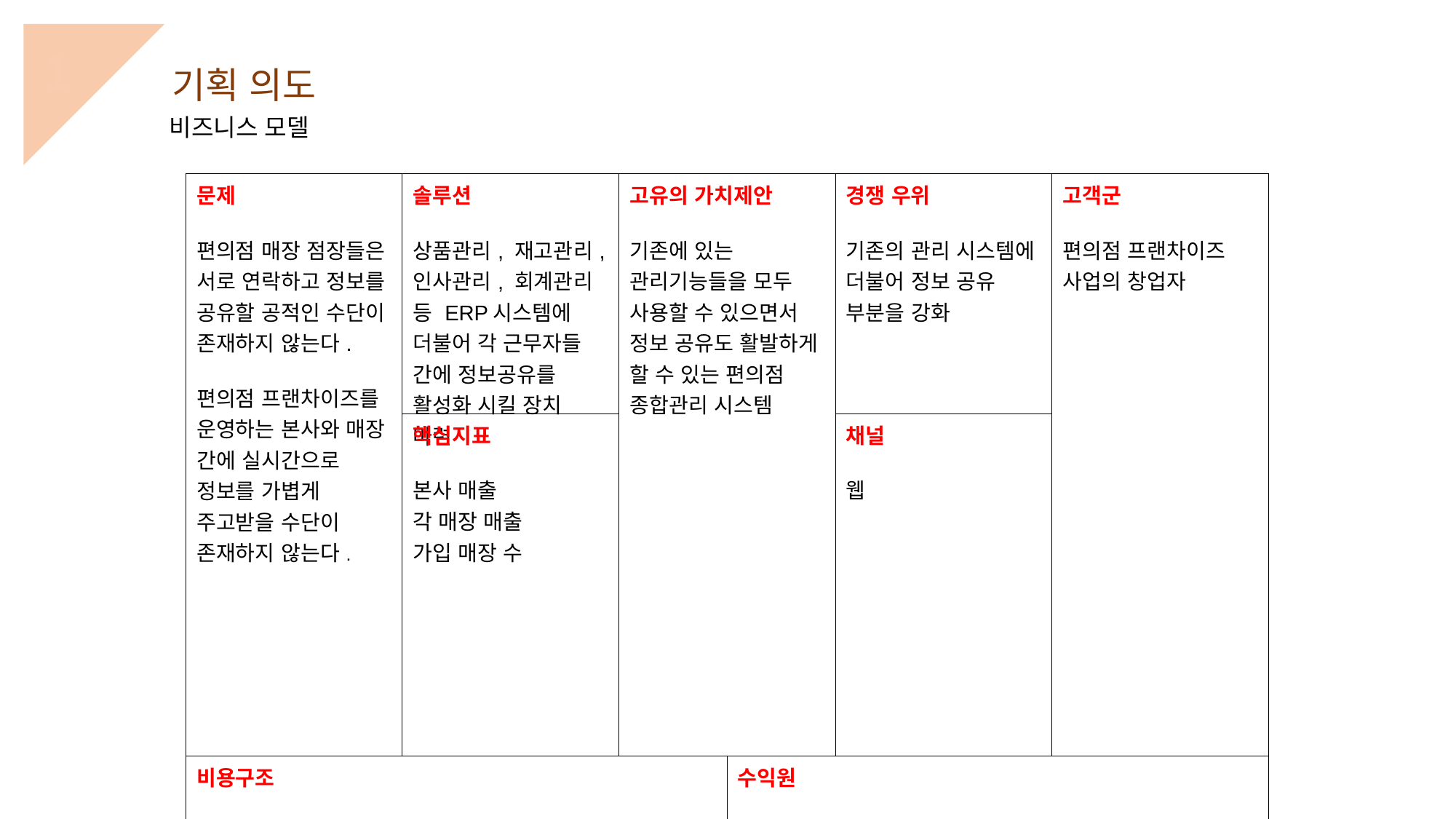

1
기획 의도
비즈니스 모델
| 문제 편의점 매장 점장들은 서로 연락하고 정보를 공유할 공적인 수단이 존재하지 않는다. 편의점 프랜차이즈를 운영하는 본사와 매장 간에 실시간으로 정보를 가볍게 주고받을 수단이 존재하지 않는다. | 솔루션 상품관리, 재고관리, 인사관리, 회계관리 등 ERP시스템에 더불어 각 근무자들 간에 정보공유를 활성화 시킬 장치 마련 | 고유의 가치제안 기존에 있는 관리기능들을 모두 사용할 수 있으면서 정보 공유도 활발하게 할 수 있는 편의점 종합관리 시스템 |  | 경쟁 우위 기존의 관리 시스템에 더불어 정보 공유 부분을 강화 | 고객군 편의점 프랜차이즈 사업의 창업자 |
| --- | --- | --- | --- | --- | --- |
|  | 핵심지표 본사 매출 각 매장 매출 가입 매장 수 |  |  | 채널 웹 |  |
| 비용구조 서버비, 인건비 |  |  | 수익원 프로그램 사용료 |  |  |